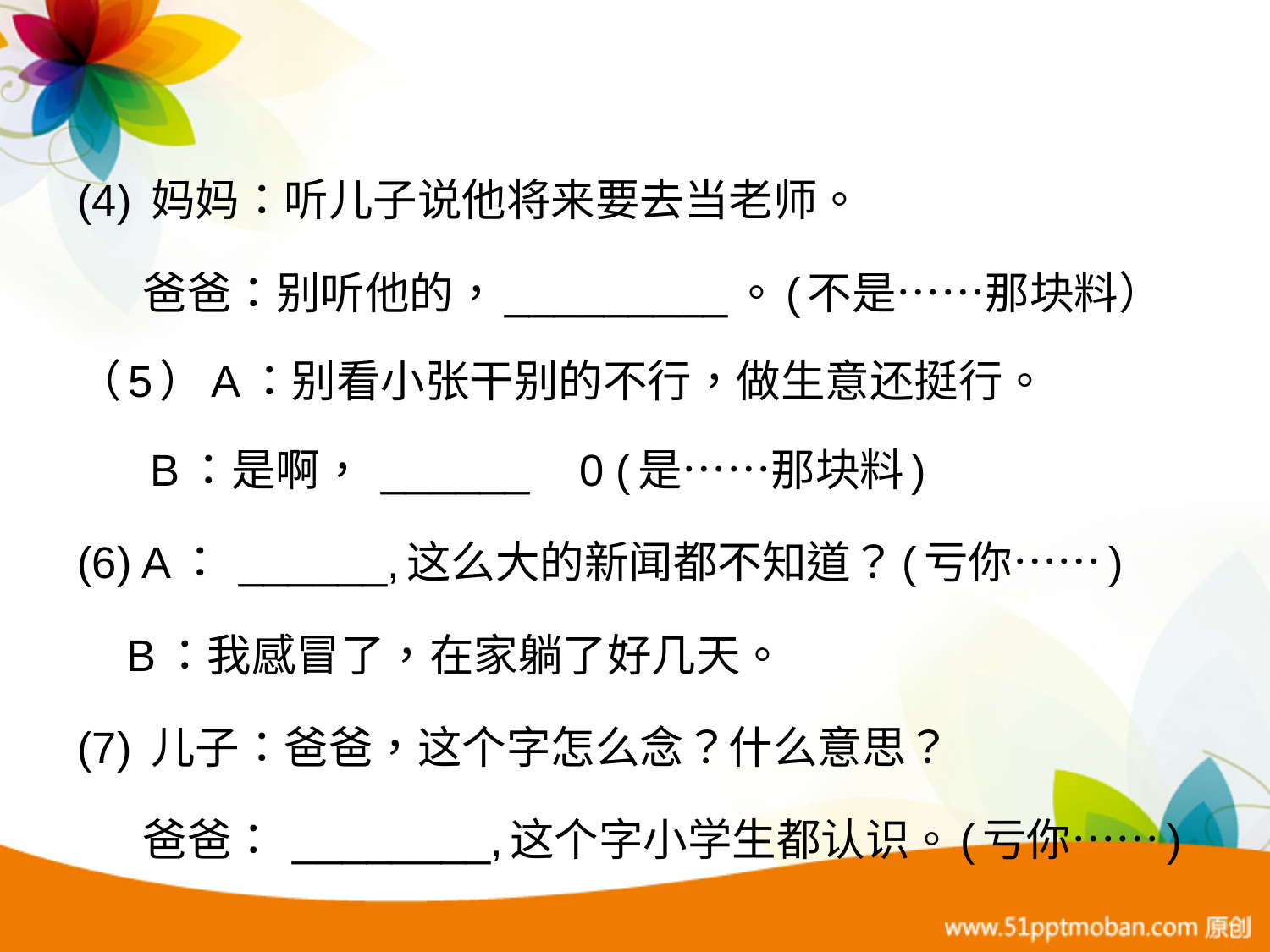

#
(4) 妈妈：听儿子说他将来要去当老师。
 爸爸：别听他的，_________。(不是……那块料）
（5）A：别看小张干别的不行，做生意还挺行。
  B：是啊， ______    0 (是……那块料)
(6) A： ______,这么大的新闻都不知道？(亏你……)
    B：我感冒了，在家躺了好几天。
(7) 儿子：爸爸，这个字怎么念？什么意思？
 爸爸： ________,这个字小学生都认识。(亏你……)